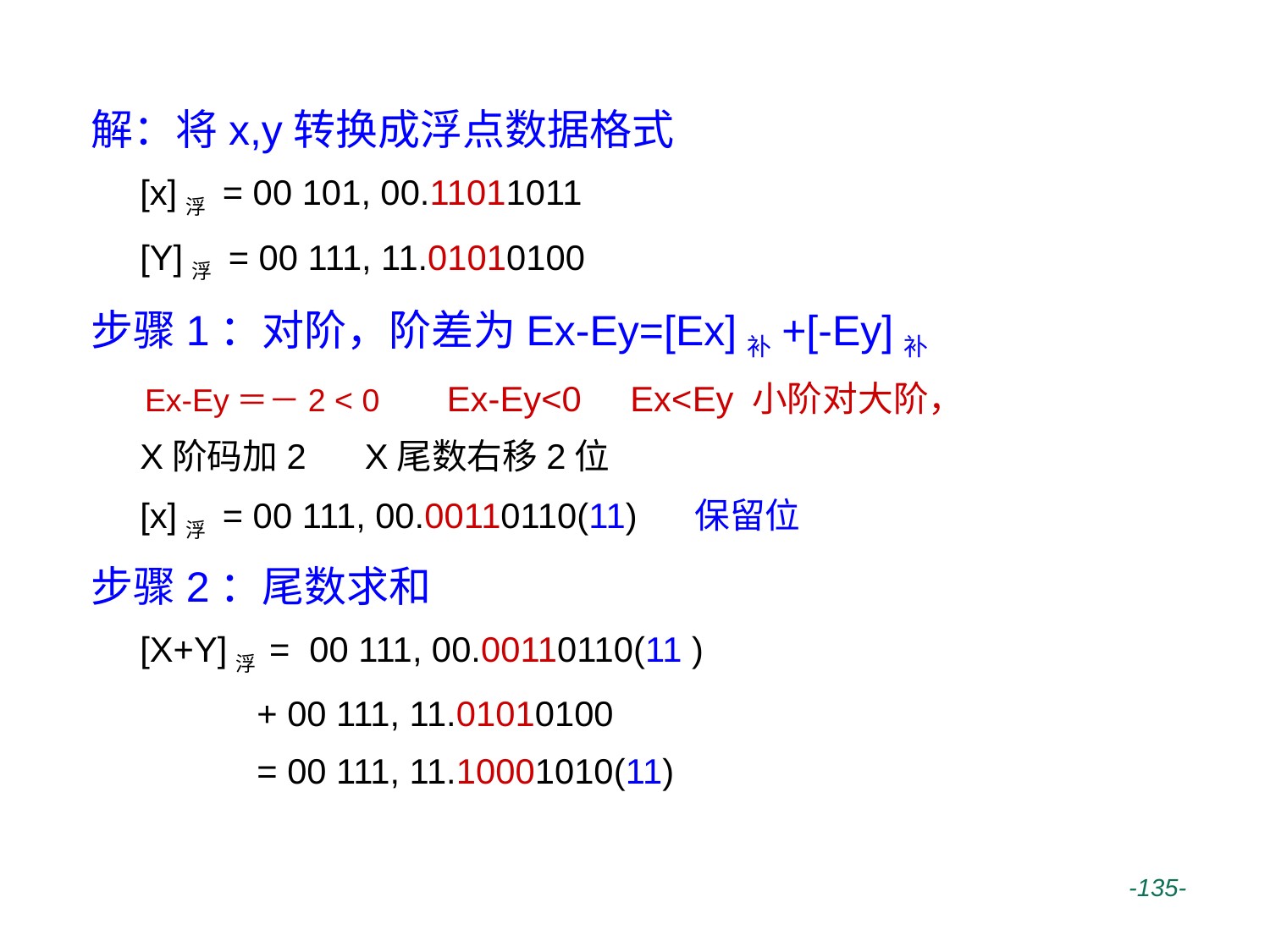

解：将x,y转换成浮点数据格式
     [x]浮 = 00 101, 00.11011011
     [Y]浮 = 00 111, 11.01010100
步骤1：对阶，阶差为Ex-Ey=[Ex]补+[-Ey]补
      Ex-Ey＝－2 < 0       Ex-Ey<0     Ex<Ey 小阶对大阶，
     X阶码加2      X尾数右移2位
     [x]浮 = 00 111, 00.00110110(11)     保留位
步骤2：尾数求和
     [X+Y]浮 =  00 111, 00.00110110(11 )
                 + 00 111, 11.01010100
                 = 00 111, 11.10001010(11)
 -135-